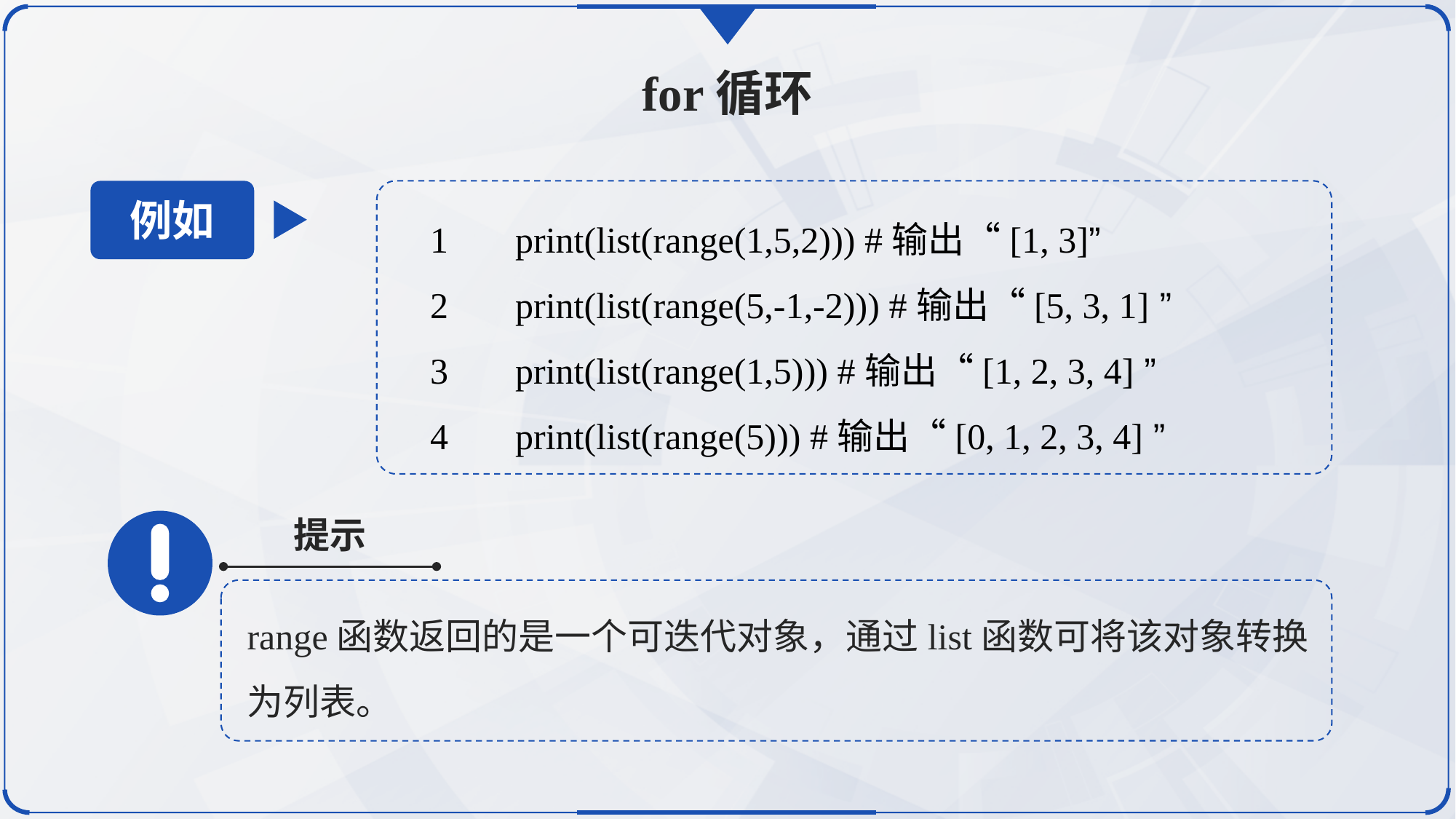

for循环

例如

1	print(list(range(1,5,2))) #输出“[1, 3]”
2	print(list(range(5,-1,-2))) #输出“[5, 3, 1] ”
3	print(list(range(1,5))) #输出“[1, 2, 3, 4] ”
4	print(list(range(5))) #输出“[0, 1, 2, 3, 4] ”

提示

range函数返回的是一个可迭代对象，通过list函数可将该对象转换为列表。